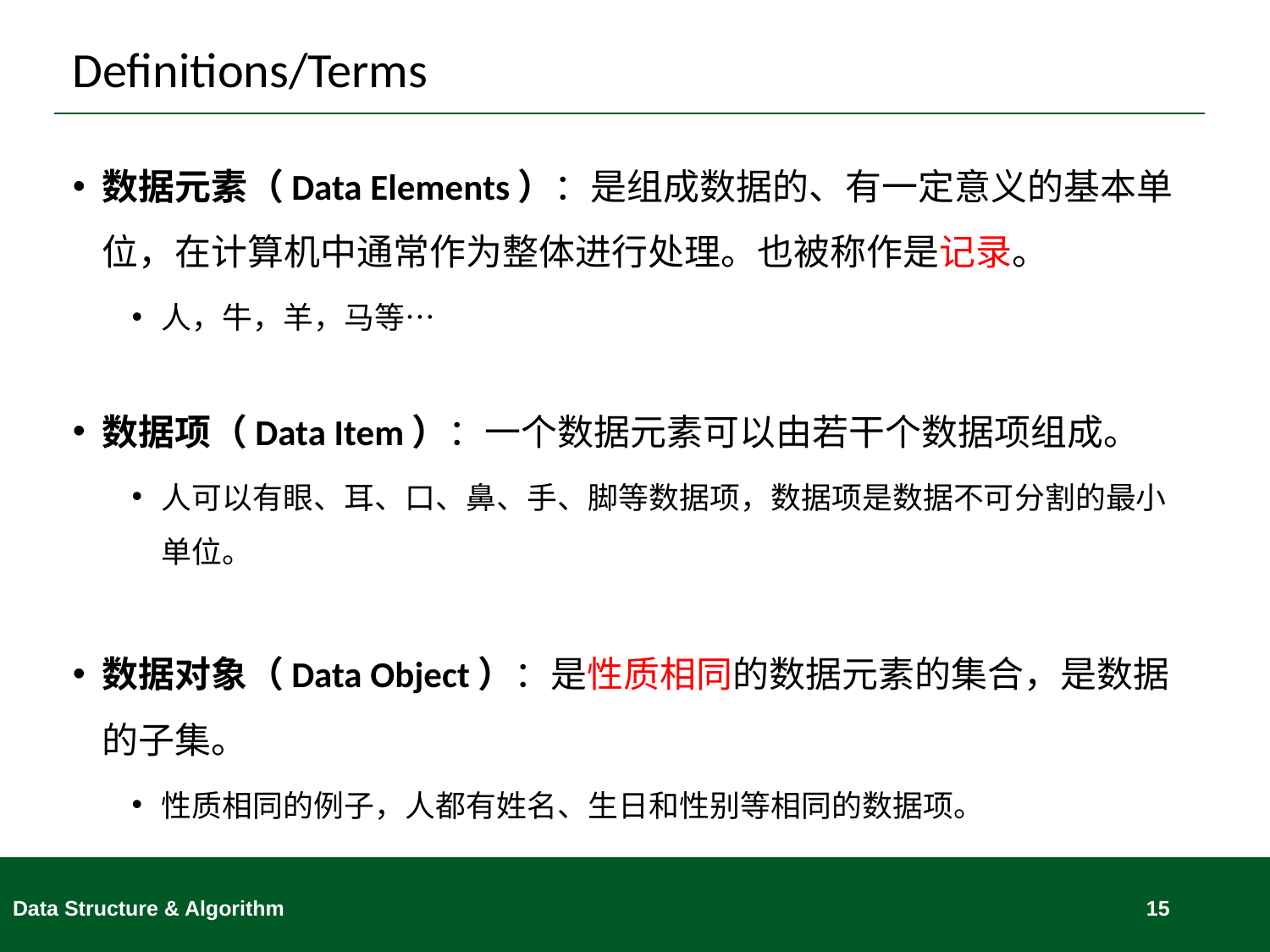

# Definitions/Terms
数据元素（Data Elements）：是组成数据的、有一定意义的基本单位，在计算机中通常作为整体进行处理。也被称作是记录。
人，牛，羊，马等…

数据项（Data Item）：一个数据元素可以由若干个数据项组成。
人可以有眼、耳、口、鼻、手、脚等数据项，数据项是数据不可分割的最小单位。

数据对象（Data Object）：是性质相同的数据元素的集合，是数据的子集。
性质相同的例子，人都有姓名、生日和性别等相同的数据项。
Data Structure & Algorithm
15